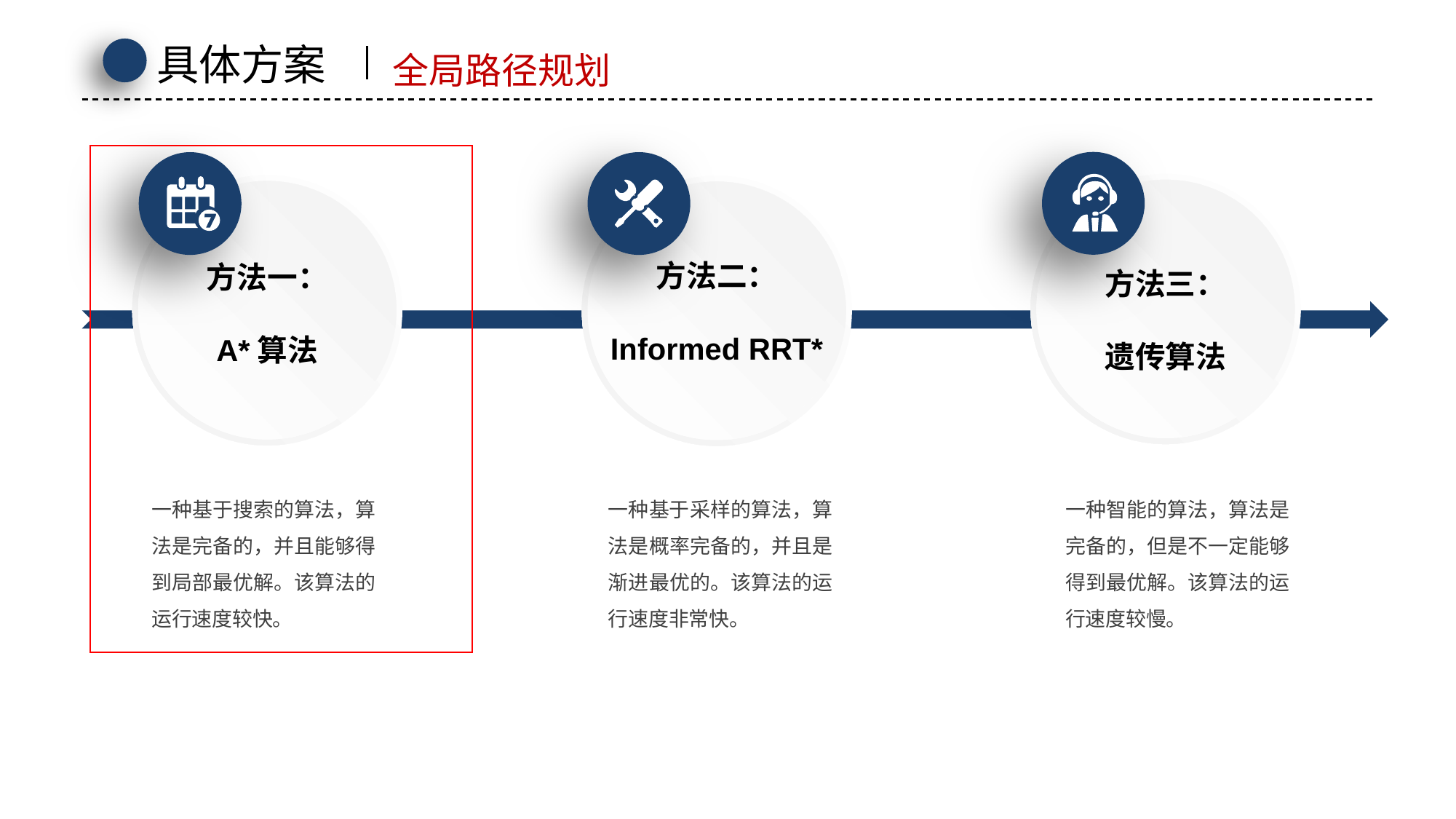

具体方案

全局路径规划

方法三：

遗传算法

方法一：

A*算法

方法二：

Informed RRT*

一种基于搜索的算法，算法是完备的，并且能够得到局部最优解。该算法的运行速度较快。
一种基于采样的算法，算法是概率完备的，并且是渐进最优的。该算法的运行速度非常快。
一种智能的算法，算法是完备的，但是不一定能够得到最优解。该算法的运行速度较慢。